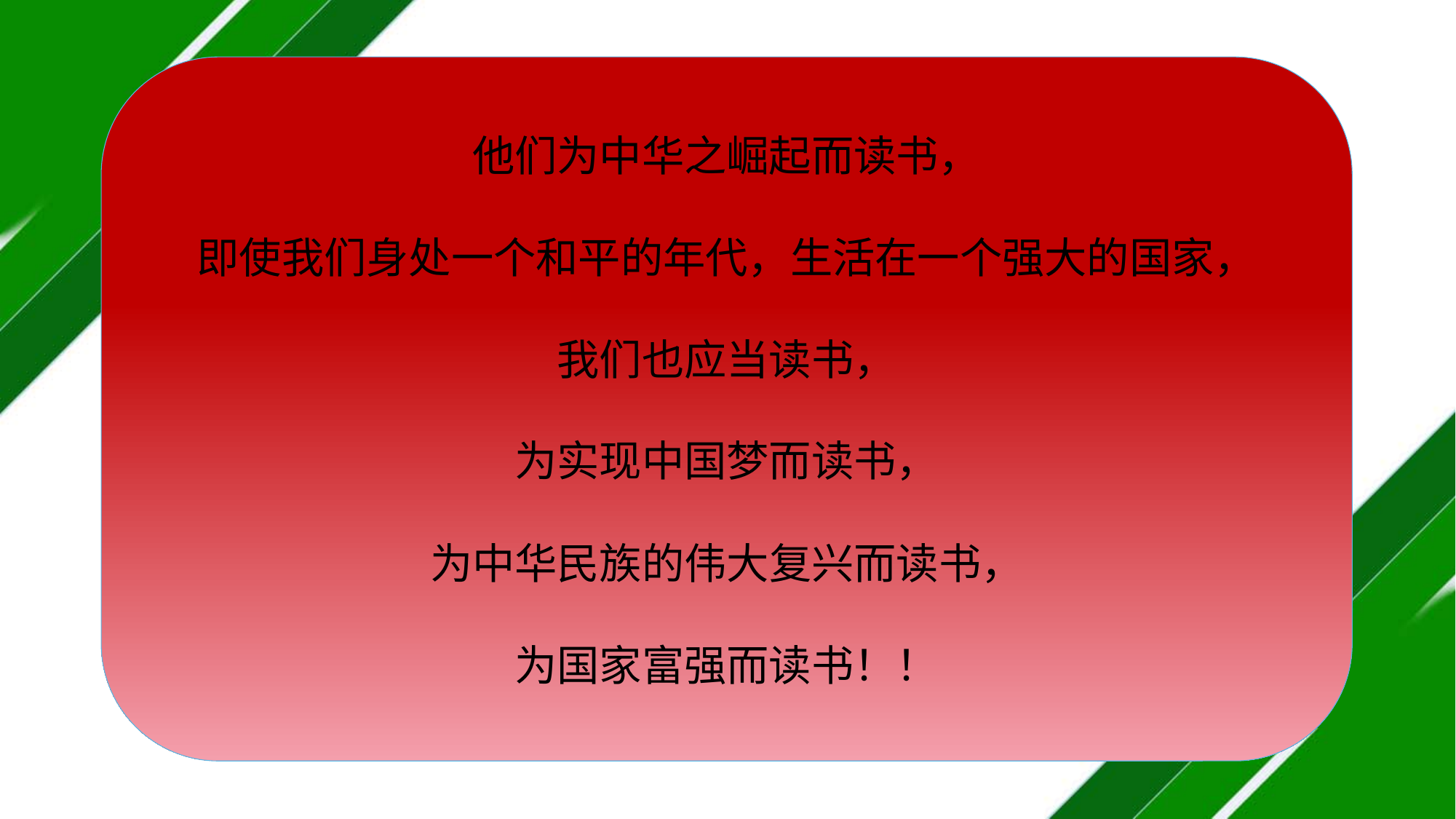

他们为中华之崛起而读书，

即使我们身处一个和平的年代，生活在一个强大的国家，

我们也应当读书，

为实现中国梦而读书，

为中华民族的伟大复兴而读书，

为国家富强而读书！！